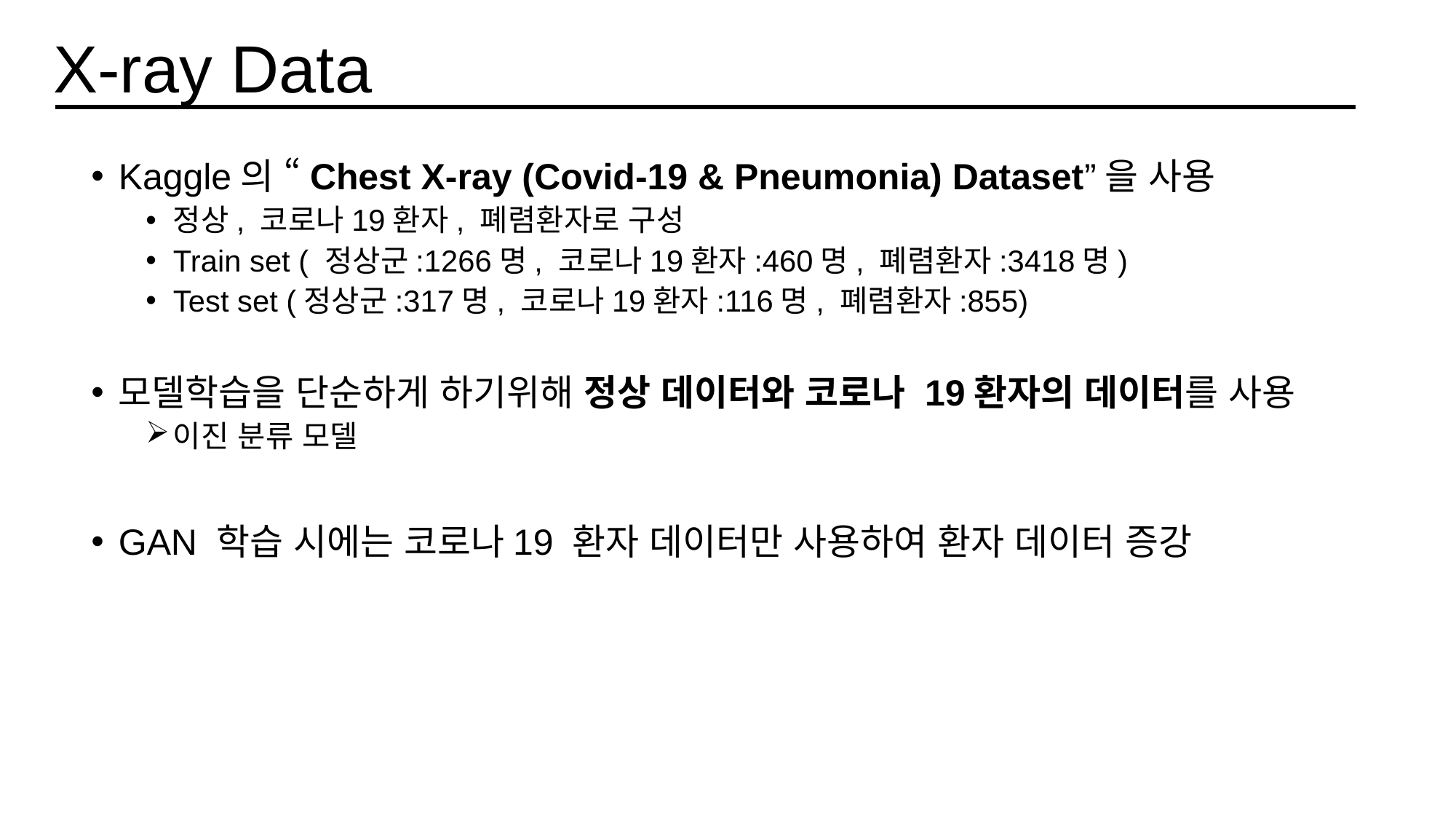

X-ray Data
Kaggle의 “Chest X-ray (Covid-19 & Pneumonia) Dataset”을 사용
정상, 코로나19환자, 폐렴환자로 구성
Train set ( 정상군:1266명, 코로나19환자:460명, 폐렴환자:3418명)
Test set (정상군:317명, 코로나19환자:116명, 폐렴환자:855)

모델학습을 단순하게 하기위해 정상 데이터와 코로나 19환자의 데이터를 사용
이진 분류 모델

GAN 학습 시에는 코로나19 환자 데이터만 사용하여 환자 데이터 증강